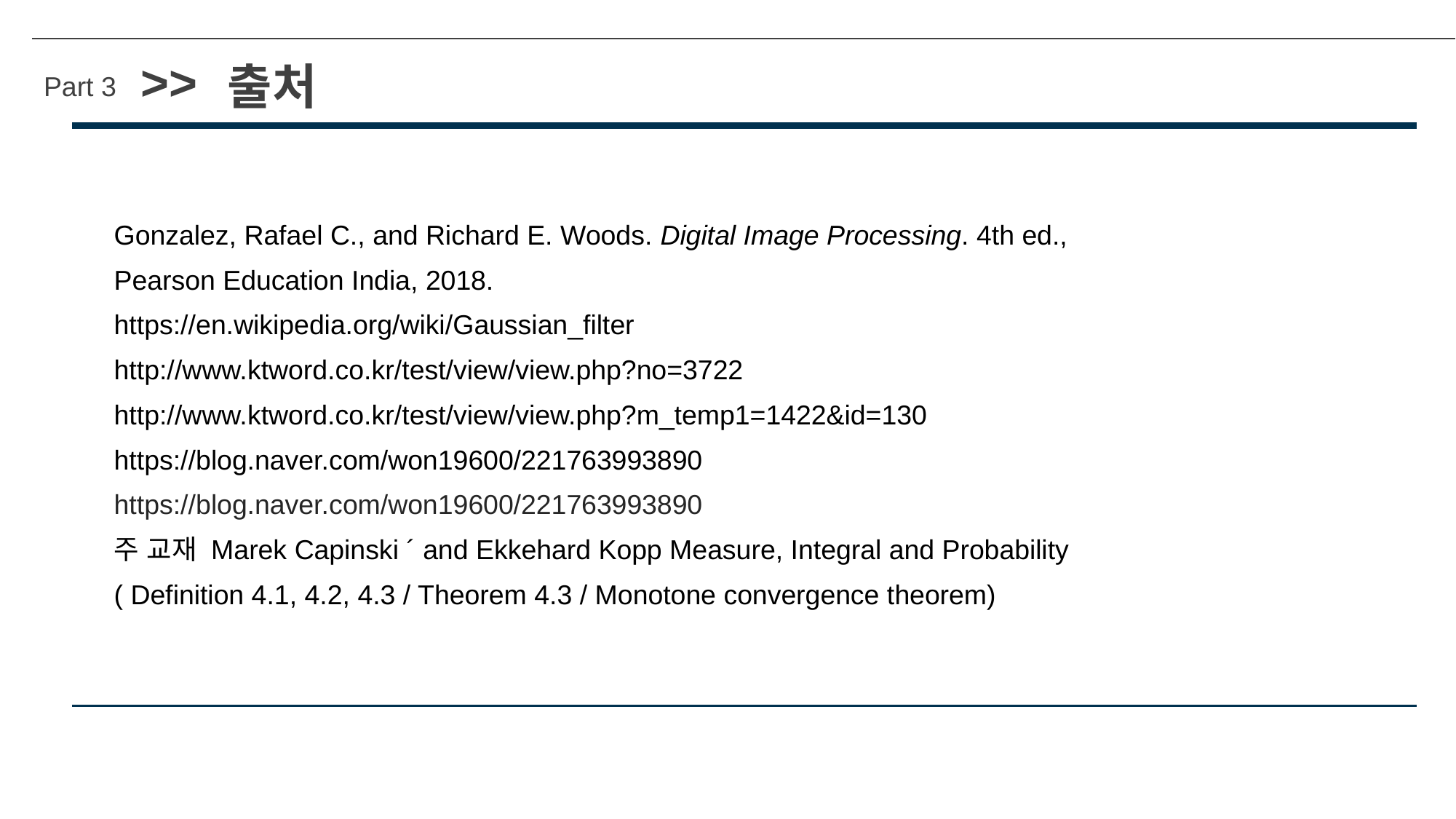

>>
출처
Part 3
Gonzalez, Rafael C., and Richard E. Woods. Digital Image Processing. 4th ed.,
Pearson Education India, 2018.
https://en.wikipedia.org/wiki/Gaussian_filter
http://www.ktword.co.kr/test/view/view.php?no=3722
http://www.ktword.co.kr/test/view/view.php?m_temp1=1422&id=130
https://blog.naver.com/won19600/221763993890
https://blog.naver.com/won19600/221763993890
주 교재 Marek Capinski ´ and Ekkehard Kopp Measure, Integral and Probability
( Definition 4.1, 4.2, 4.3 / Theorem 4.3 / Monotone convergence theorem)